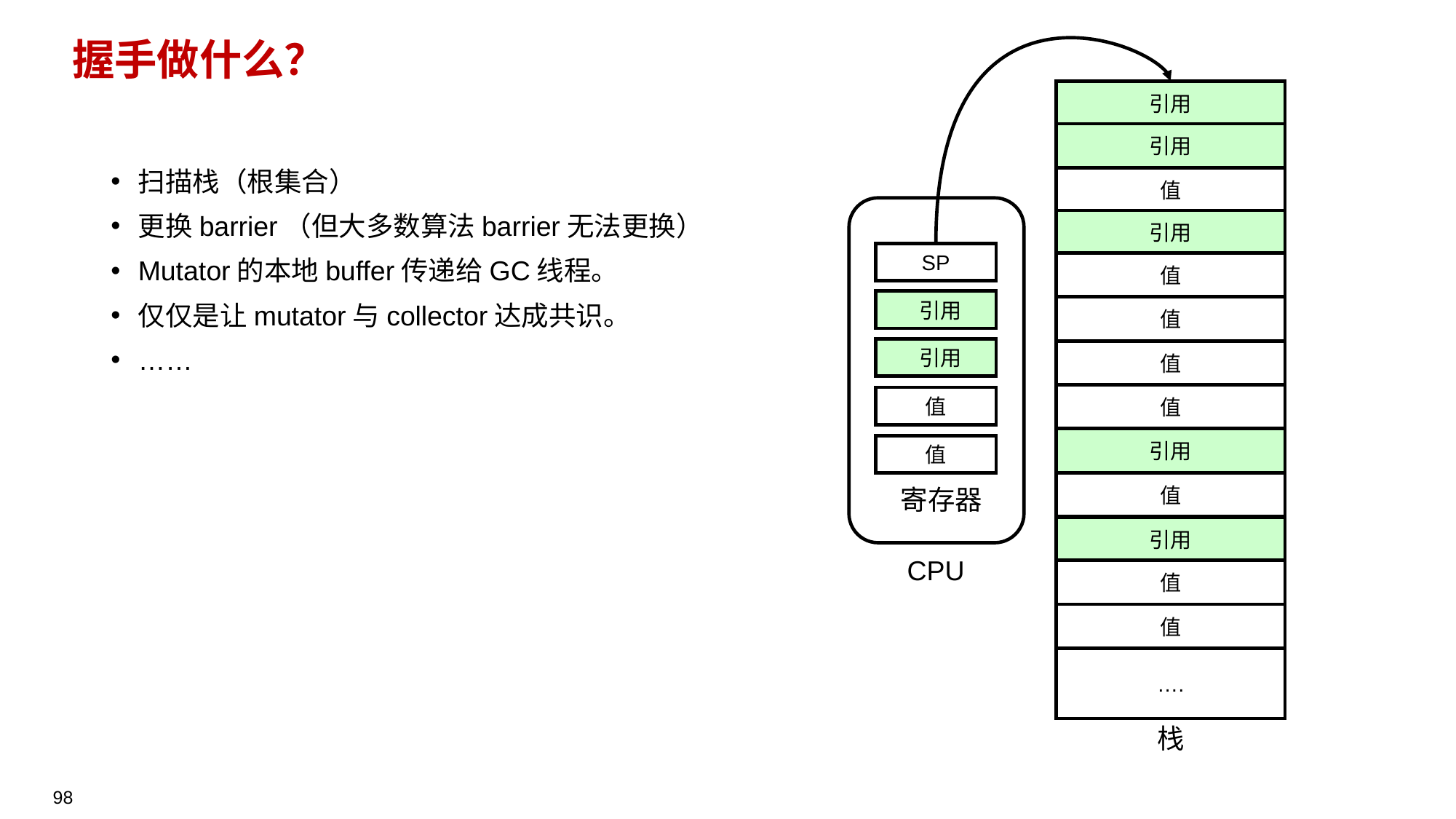

# 握手做什么？
引用
引用
扫描栈（根集合）
更换barrier（但大多数算法barrier无法更换）
Mutator的本地buffer传递给GC线程。
仅仅是让mutator与collector达成共识。
……
值

引用
SP
值
值
 引用
值
 引用
值
值
值
引用
值
值
寄存器
引用
CPU
值
值
….
栈